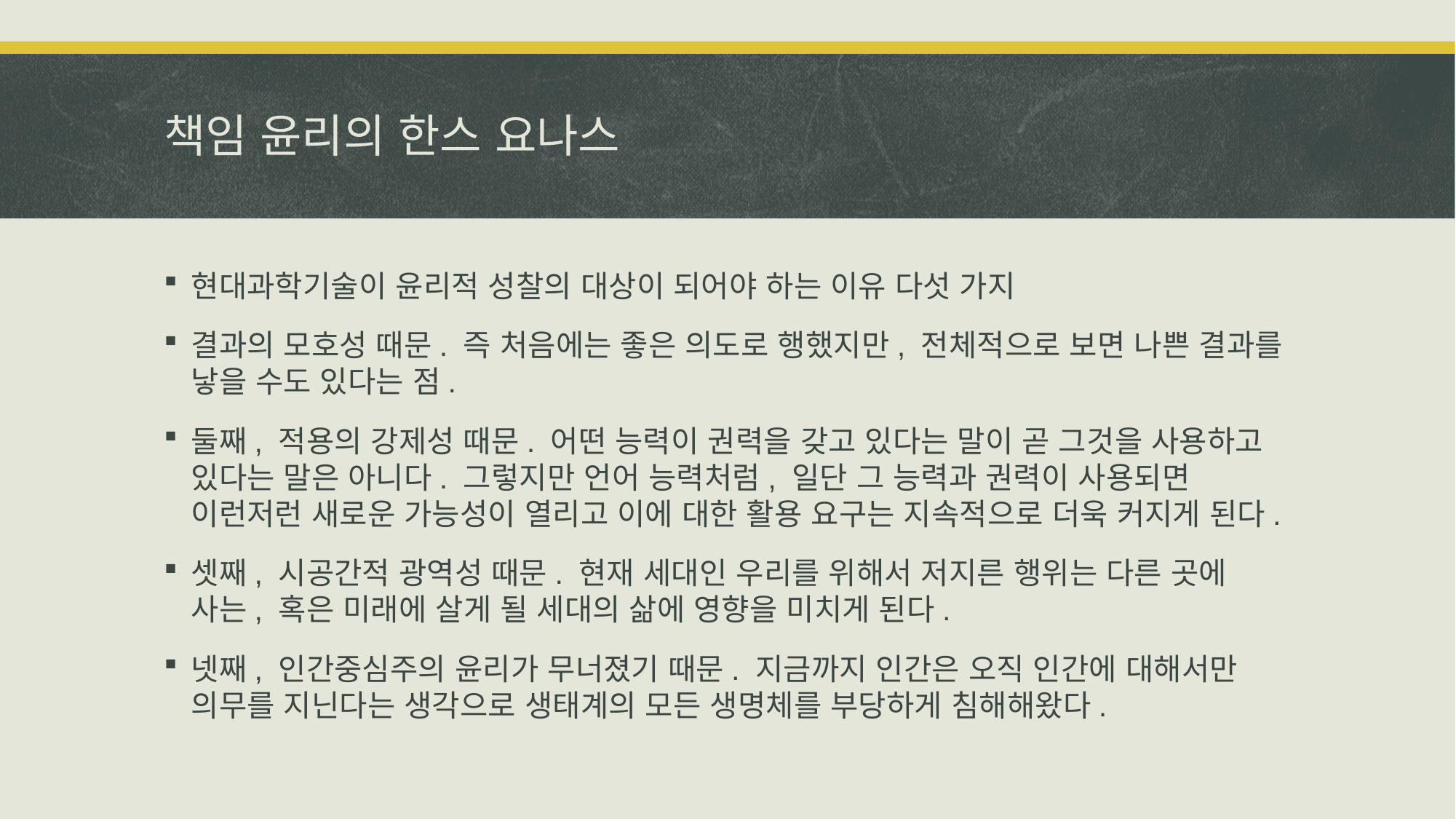

# 책임 윤리의 한스 요나스
현대과학기술이 윤리적 성찰의 대상이 되어야 하는 이유 다섯 가지
결과의 모호성 때문. 즉 처음에는 좋은 의도로 행했지만, 전체적으로 보면 나쁜 결과를 낳을 수도 있다는 점.
둘째, 적용의 강제성 때문. 어떤 능력이 권력을 갖고 있다는 말이 곧 그것을 사용하고 있다는 말은 아니다. 그렇지만 언어 능력처럼, 일단 그 능력과 권력이 사용되면 이런저런 새로운 가능성이 열리고 이에 대한 활용 요구는 지속적으로 더욱 커지게 된다.
셋째, 시공간적 광역성 때문. 현재 세대인 우리를 위해서 저지른 행위는 다른 곳에 사는, 혹은 미래에 살게 될 세대의 삶에 영향을 미치게 된다.
넷째, 인간중심주의 윤리가 무너졌기 때문. 지금까지 인간은 오직 인간에 대해서만 의무를 지닌다는 생각으로 생태계의 모든 생명체를 부당하게 침해해왔다.